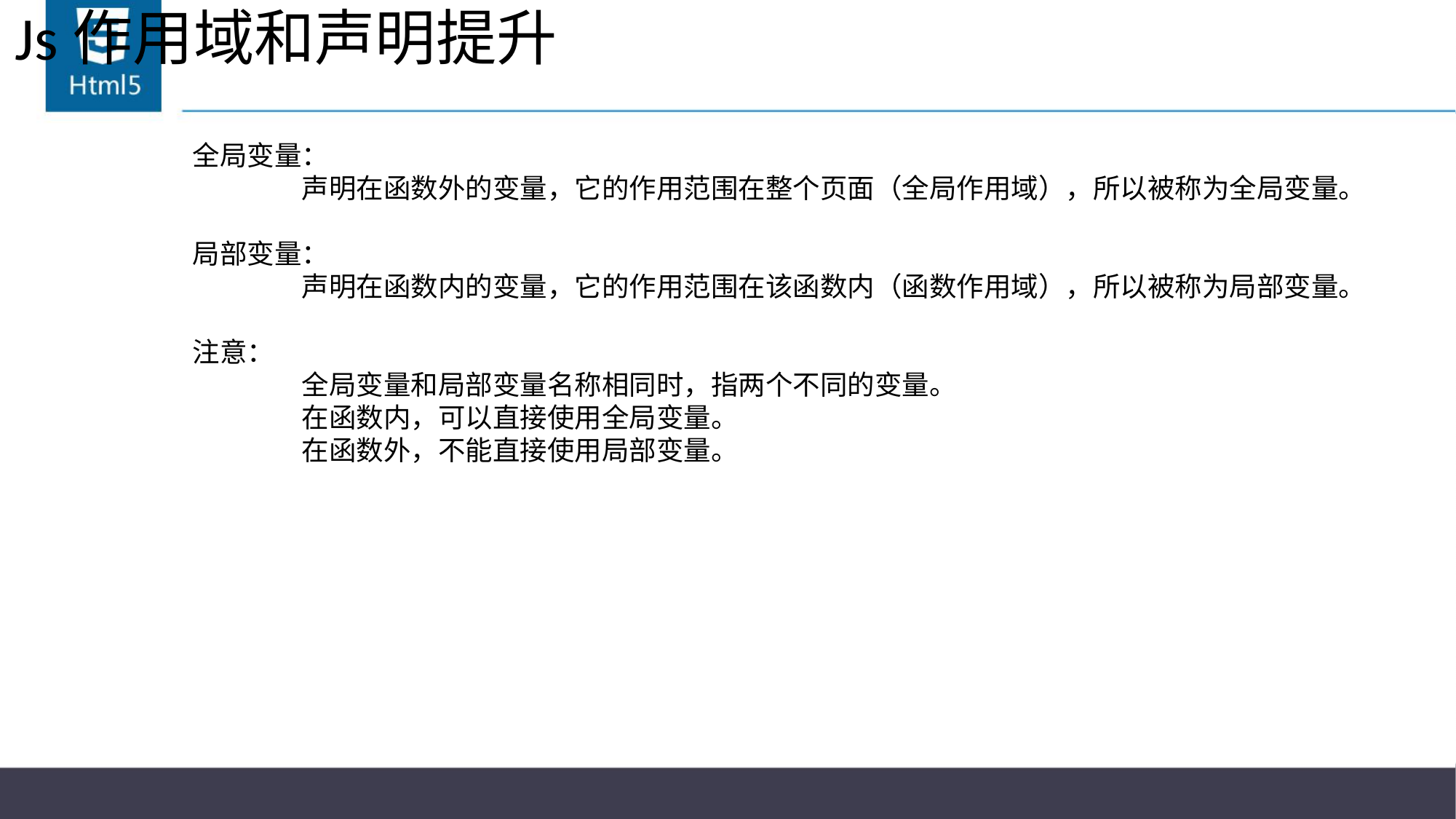

# Js作用域和声明提升
全局变量：
	声明在函数外的变量，它的作用范围在整个页面（全局作用域），所以被称为全局变量。

局部变量：
	声明在函数内的变量，它的作用范围在该函数内（函数作用域），所以被称为局部变量。

注意：
	全局变量和局部变量名称相同时，指两个不同的变量。
	在函数内，可以直接使用全局变量。
	在函数外，不能直接使用局部变量。